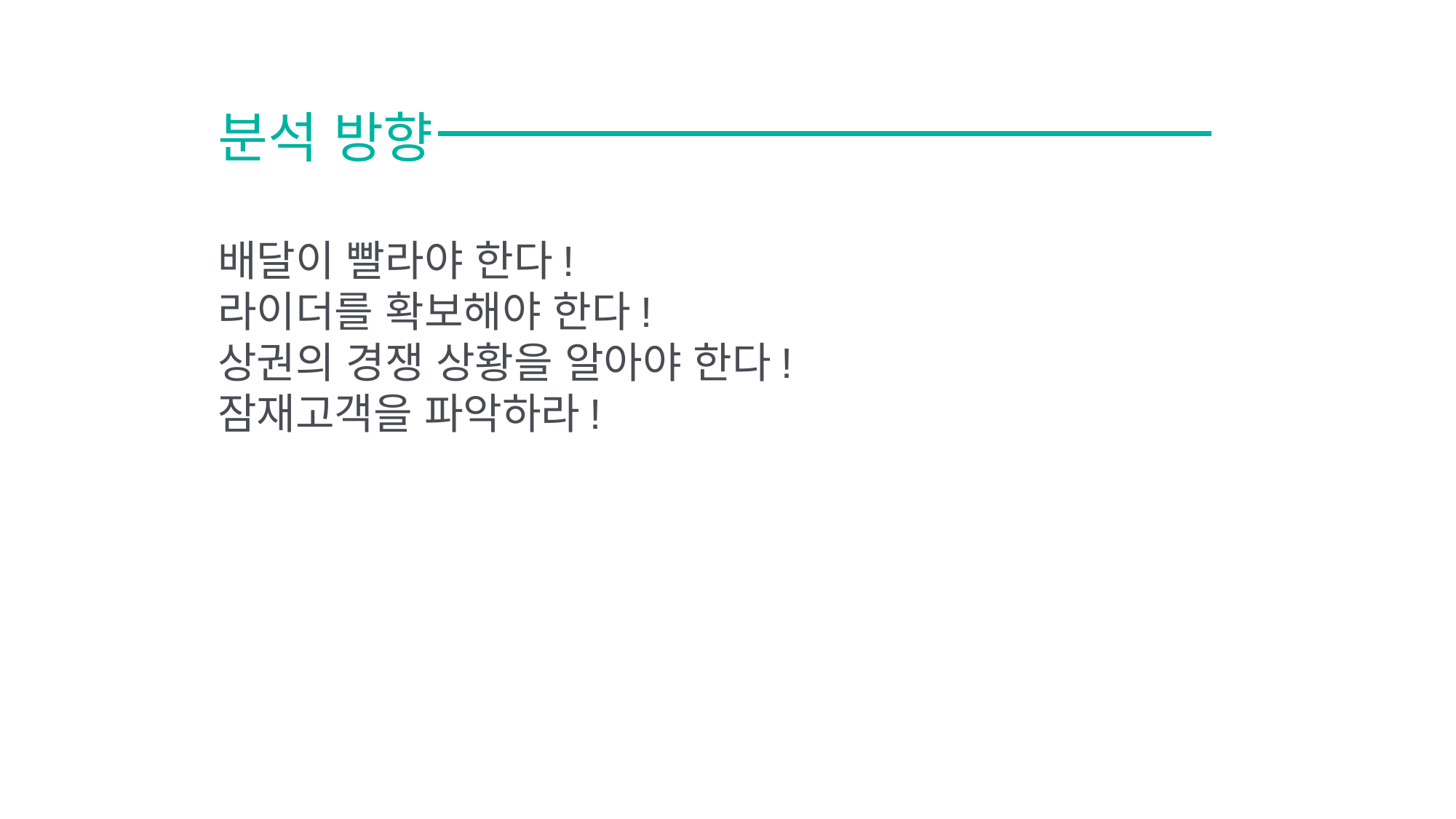

분석 방향
배달이 빨라야 한다!
라이더를 확보해야 한다!
상권의 경쟁 상황을 알아야 한다!
잠재고객을 파악하라!